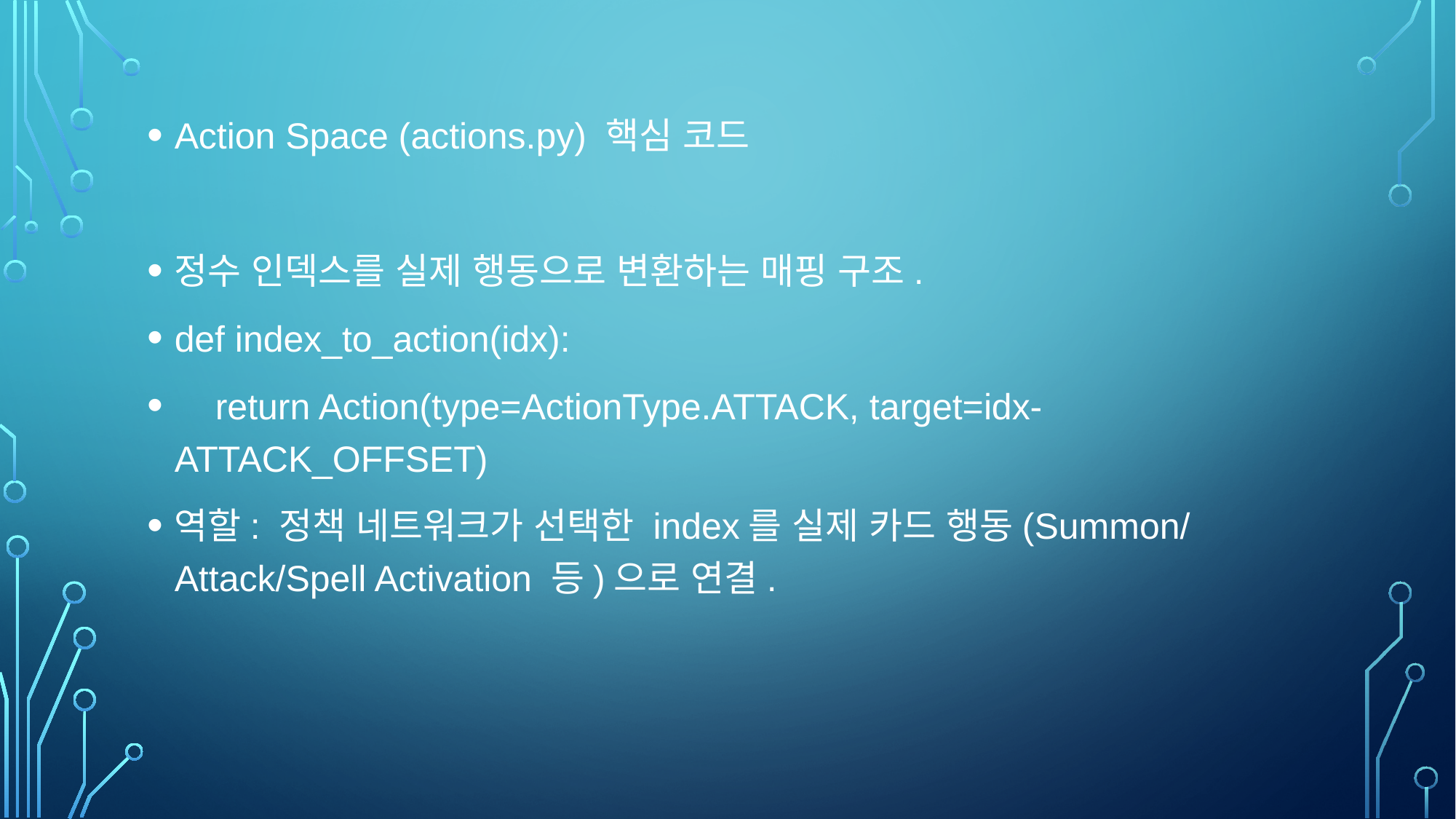

Action Space (actions.py) 핵심 코드

정수 인덱스를 실제 행동으로 변환하는 매핑 구조.
def index_to_action(idx):
    return Action(type=ActionType.ATTACK, target=idx-ATTACK_OFFSET)
역할: 정책 네트워크가 선택한 index를 실제 카드 행동(Summon/Attack/Spell Activation 등)으로 연결.